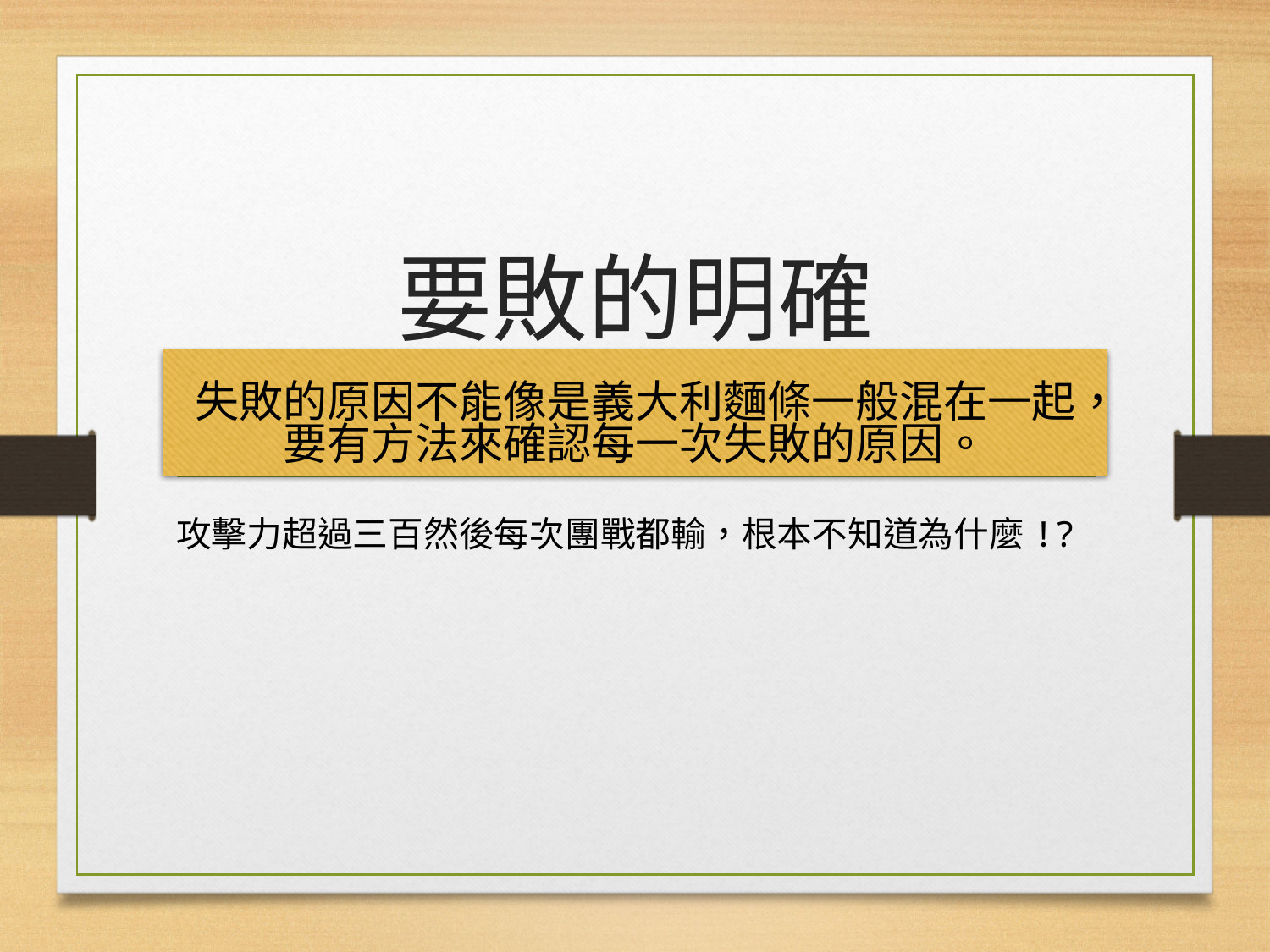

# 要敗的明確
失敗的原因不能像是義大利麵條一般混在一起，要有方法來確認每一次失敗的原因。
攻擊力超過三百然後每次團戰都輸，根本不知道為什麼!?